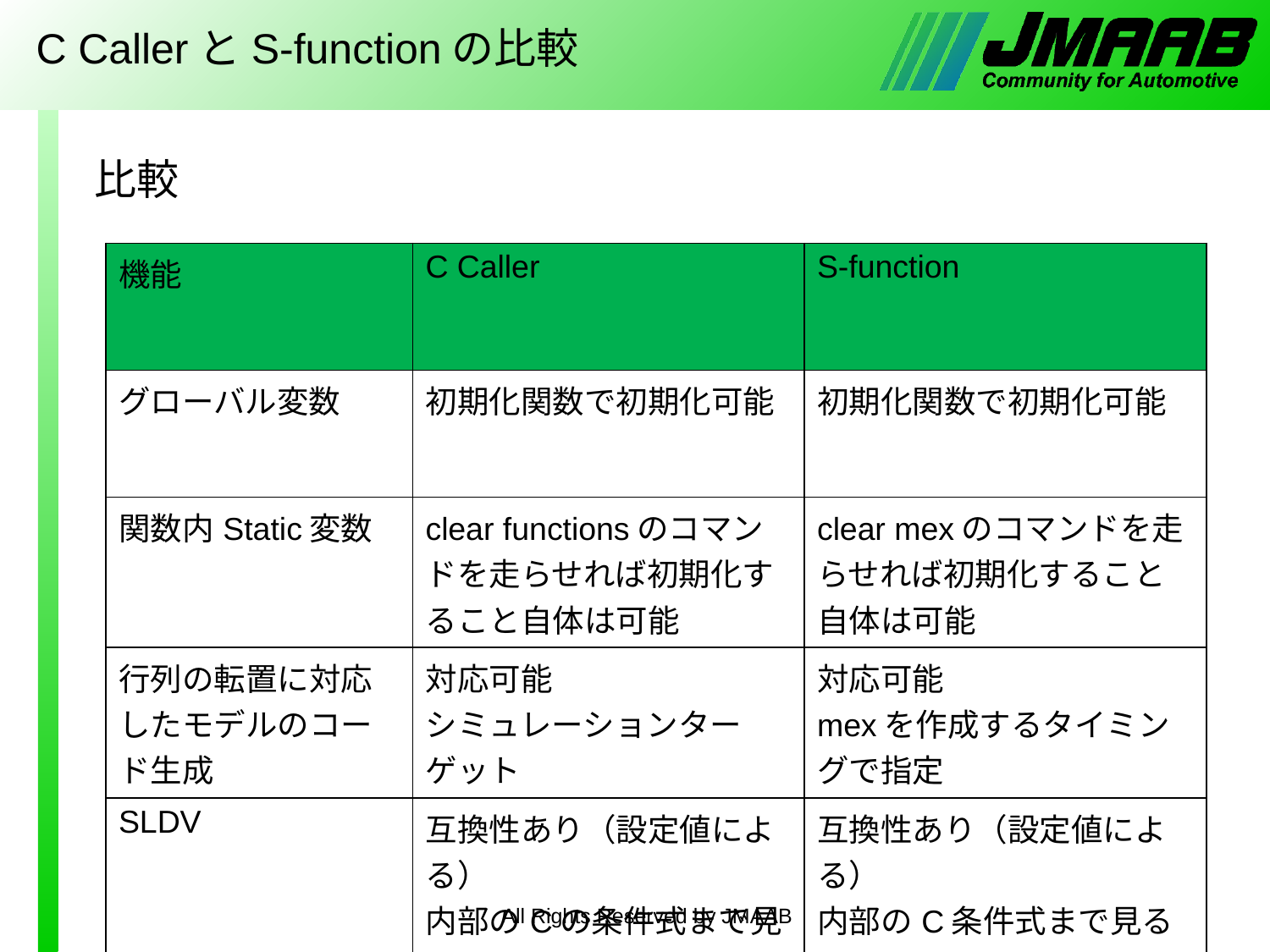

# C CallerとS-functionの比較
比較
| 機能 | C Caller | S-function |
| --- | --- | --- |
| グローバル変数 | 初期化関数で初期化可能 | 初期化関数で初期化可能 |
| 関数内Static変数 | clear functionsのコマンドを走らせれば初期化すること自体は可能 | clear mexのコマンドを走らせれば初期化すること自体は可能 |
| 行列の転置に対応したモデルのコード生成 | 対応可能 シミュレーションターゲット | 対応可能 mexを作成するタイミングで指定 |
| SLDV | 互換性あり（設定値による） 内部のCの条件式まで見る | 互換性あり（設定値による） 内部のC条件式まで見る |